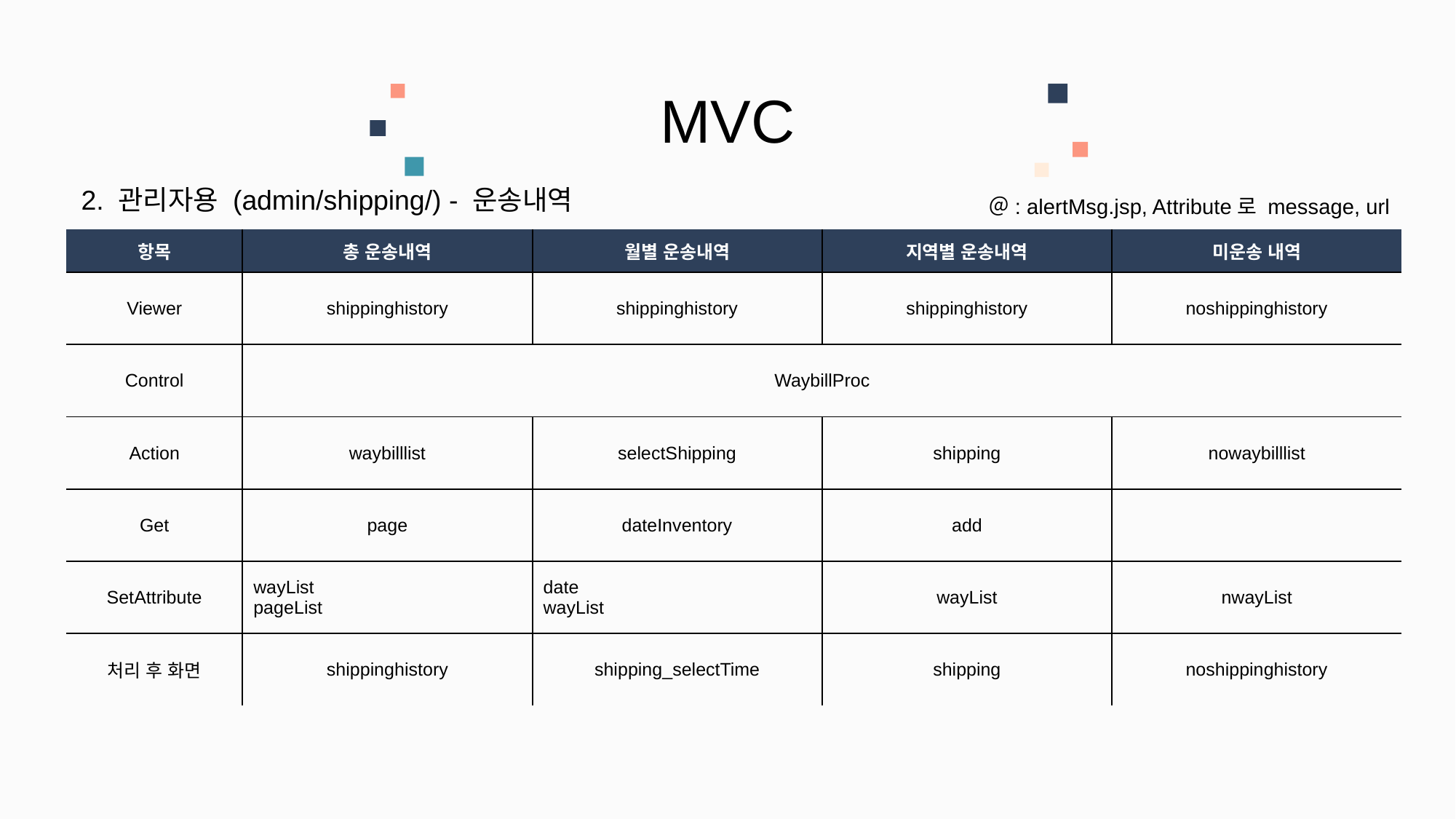

MVC

2. 관리자용 (admin/shipping/) - 운송내역
＠: alertMsg.jsp, Attribute로 message, url
| 항목 | 총 운송내역 | 월별 운송내역 | 지역별 운송내역 | 미운송 내역 |
| --- | --- | --- | --- | --- |
| Viewer | shippinghistory | shippinghistory | shippinghistory | noshippinghistory |
| Control | WaybillProc |  |  |  |
| Action | waybilllist | selectShipping | shipping | nowaybilllist |
| Get | page | dateInventory | add |  |
| SetAttribute | wayList pageList | date wayList | wayList | nwayList |
| 처리 후 화면 | shippinghistory | shipping\_selectTime | shipping | noshippinghistory |